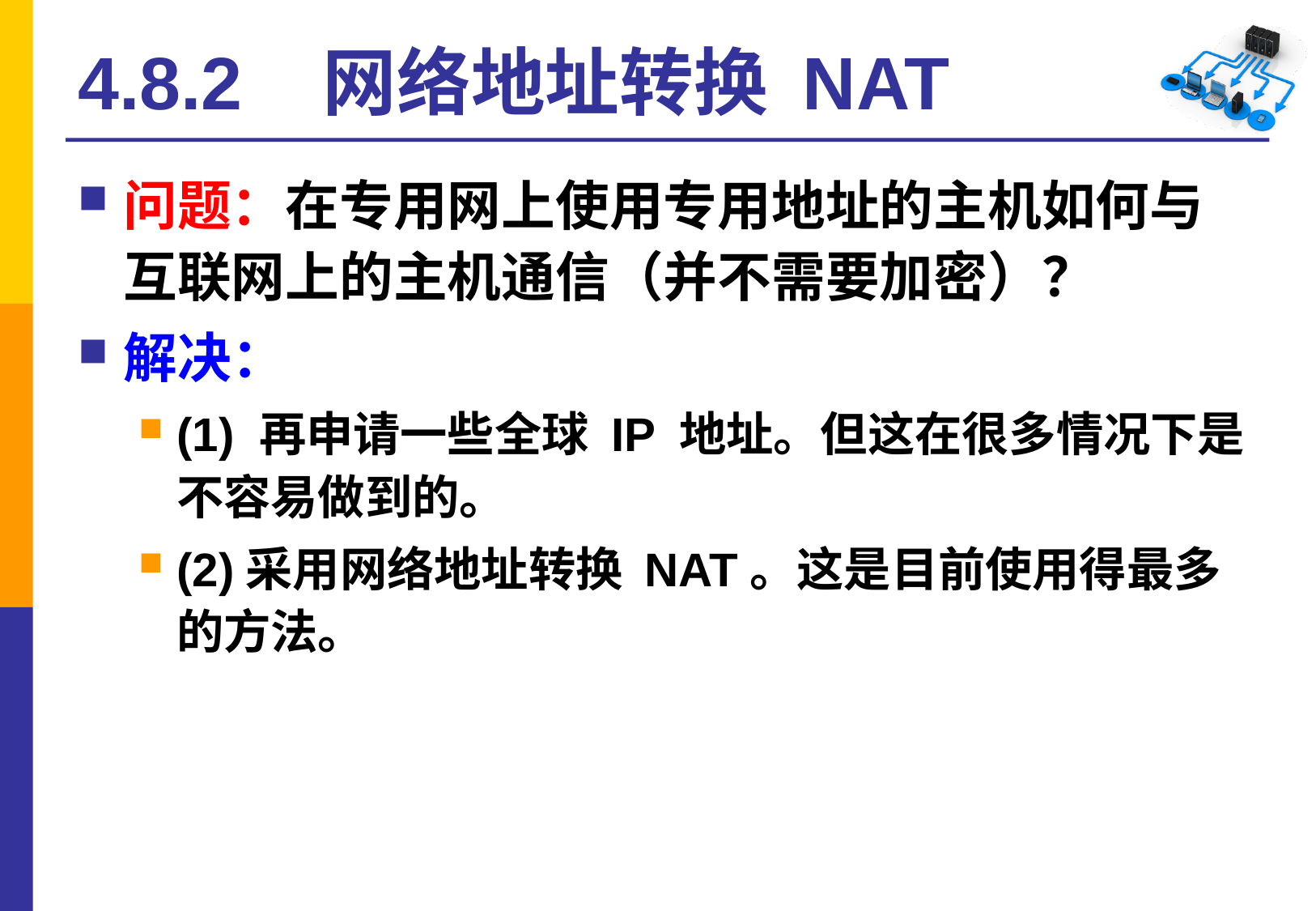

# 4.8.2   网络地址转换 NAT
问题：在专用网上使用专用地址的主机如何与互联网上的主机通信（并不需要加密）？
解决：
(1) 再申请一些全球 IP 地址。但这在很多情况下是不容易做到的。
(2)采用网络地址转换 NAT。这是目前使用得最多的方法。